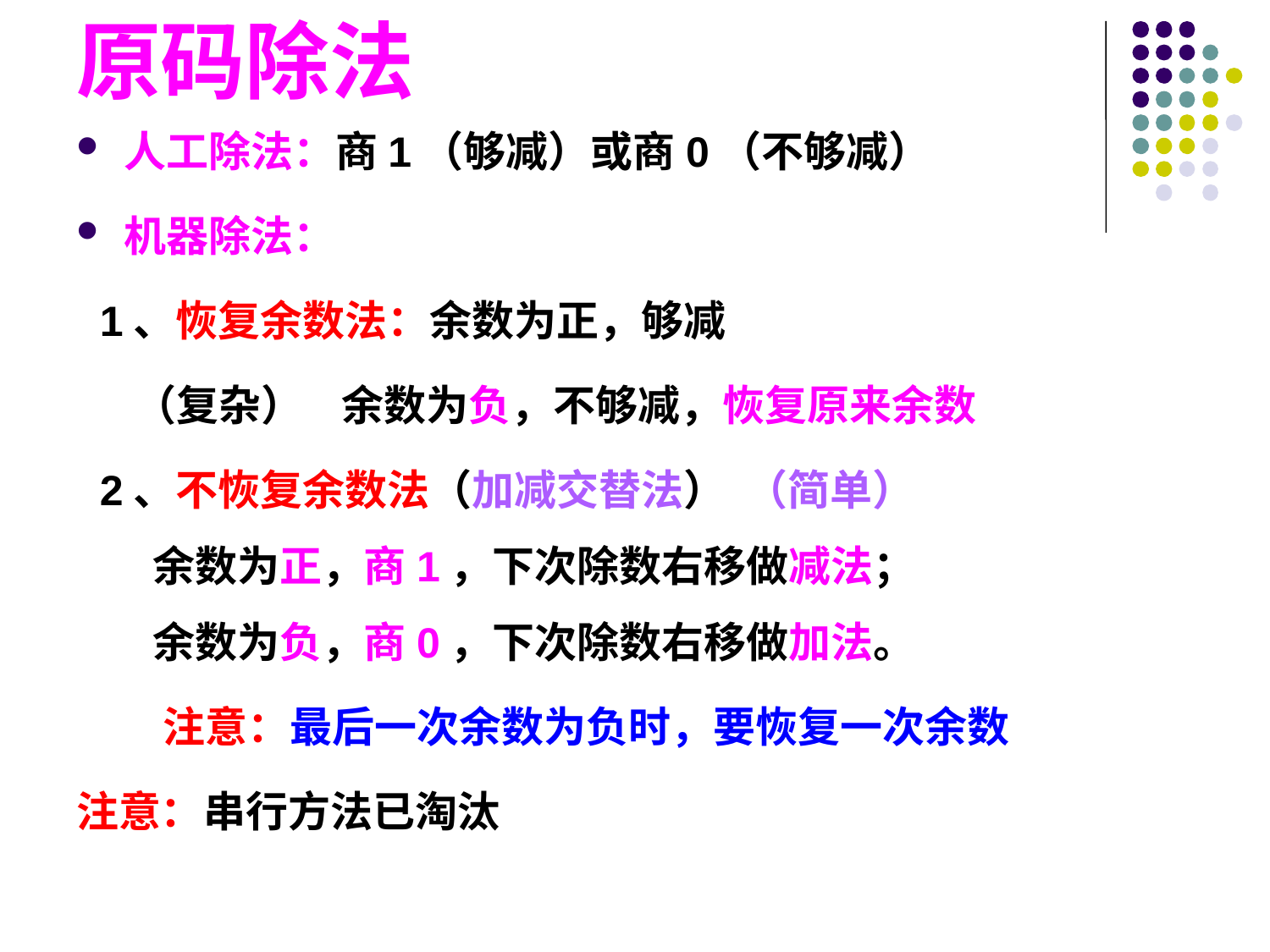

原码除法
人工除法：商1（够减）或商0（不够减）
机器除法：
  1、恢复余数法：余数为正，够减
     （复杂）    余数为负，不够减，恢复原来余数
  2、不恢复余数法（加减交替法）  （简单）
        余数为正，商1，下次除数右移做减法；
        余数为负，商0，下次除数右移做加法。
        注意：最后一次余数为负时，要恢复一次余数
注意：串行方法已淘汰
#
73